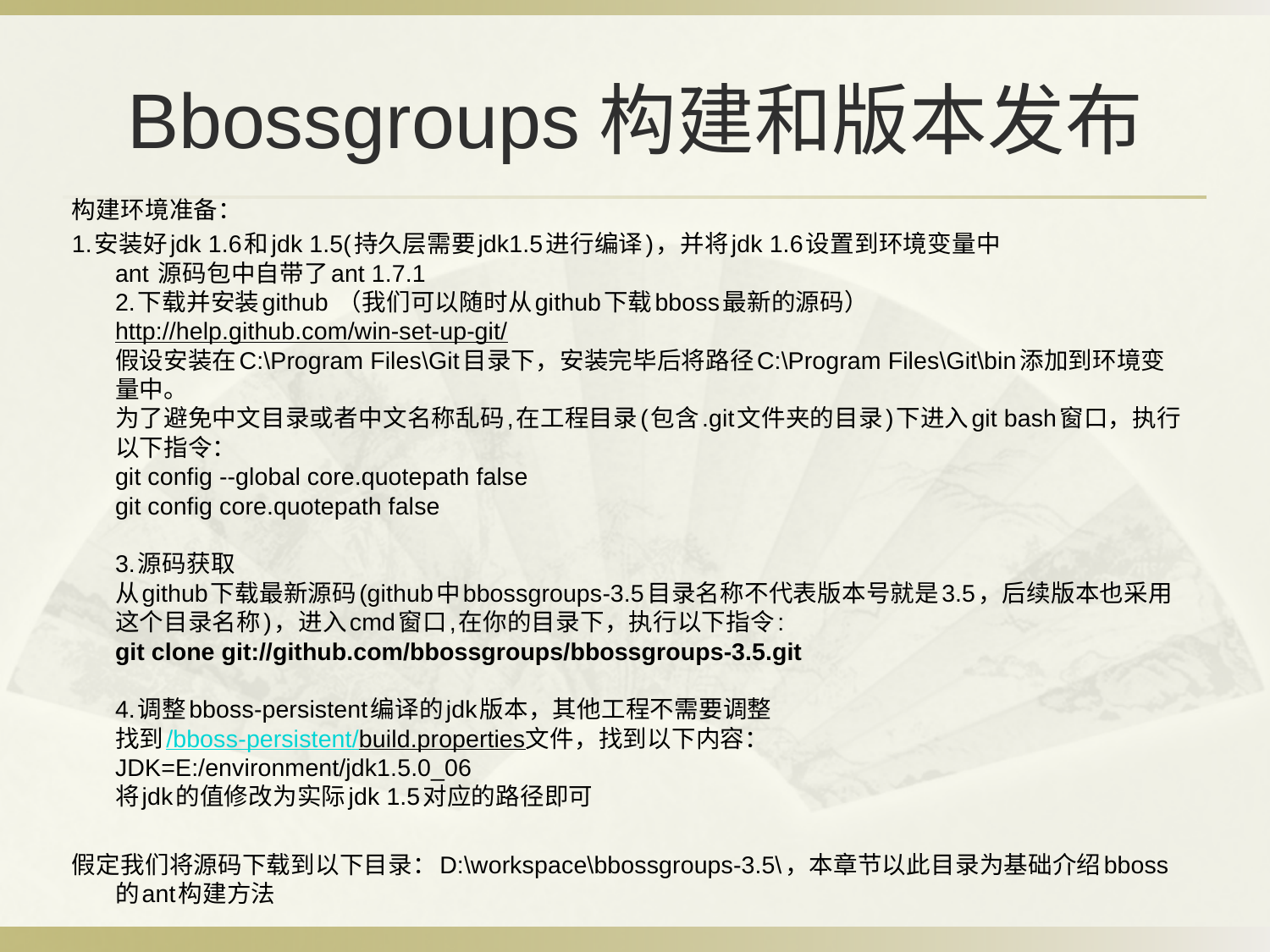

# Bbossgroups构建和版本发布
构建环境准备：
1.安装好jdk 1.6和jdk 1.5(持久层需要jdk1.5进行编译)，并将jdk 1.6设置到环境变量中
ant 源码包中自带了ant 1.7.1
2.下载并安装github （我们可以随时从github下载bboss最新的源码）
http://help.github.com/win-set-up-git/
假设安装在C:\Program Files\Git目录下，安装完毕后将路径C:\Program Files\Git\bin添加到环境变量中。
为了避免中文目录或者中文名称乱码,在工程目录(包含.git文件夹的目录)下进入git bash窗口，执行以下指令：
git config --global core.quotepath false
git config core.quotepath false
3.源码获取
从github下载最新源码(github中bbossgroups-3.5目录名称不代表版本号就是3.5，后续版本也采用这个目录名称)，进入cmd窗口,在你的目录下，执行以下指令:
git clone git://github.com/bbossgroups/bbossgroups-3.5.git
4.调整bboss-persistent编译的jdk版本，其他工程不需要调整
找到/bboss-persistent/build.properties文件，找到以下内容：
JDK=E:/environment/jdk1.5.0_06
将jdk的值修改为实际jdk 1.5对应的路径即可

假定我们将源码下载到以下目录：D:\workspace\bbossgroups-3.5\，本章节以此目录为基础介绍bboss的ant构建方法